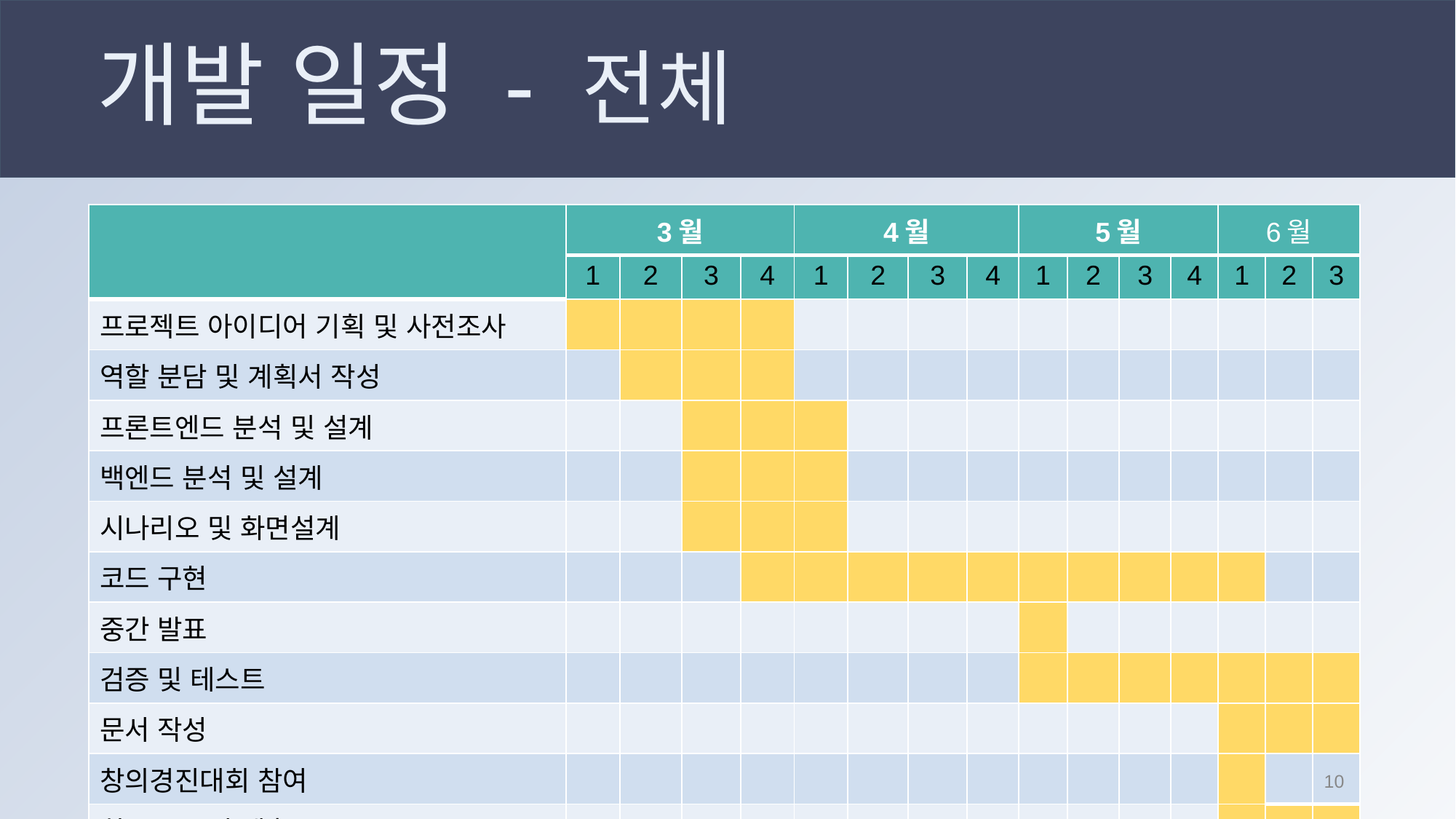

# 개발 일정 - 전체
|  | 3월 |  |  |  | 4월 |  |  |  | 5월 |  |  |  | 6월 |  |  |
| --- | --- | --- | --- | --- | --- | --- | --- | --- | --- | --- | --- | --- | --- | --- | --- |
|  | 1 | 2 | 3 | 4 | 1 | 2 | 3 | 4 | 1 | 2 | 3 | 4 | 1 | 2 | 3 |
| 프로젝트 아이디어 기획 및 사전조사 |  |  |  |  |  |  |  |  |  |  |  |  |  |  |  |
| 역할 분담 및 계획서 작성 |  |  |  |  |  |  |  |  |  |  |  |  |  |  |  |
| 프론트엔드 분석 및 설계 |  |  |  |  |  |  |  |  |  |  |  |  |  |  |  |
| 백엔드 분석 및 설계 |  |  |  |  |  |  |  |  |  |  |  |  |  |  |  |
| 시나리오 및 화면설계 |  |  |  |  |  |  |  |  |  |  |  |  |  |  |  |
| 코드 구현 |  |  |  |  |  |  |  |  |  |  |  |  |  |  |  |
| 중간 발표 |  |  |  |  |  |  |  |  |  |  |  |  |  |  |  |
| 검증 및 테스트 |  |  |  |  |  |  |  |  |  |  |  |  |  |  |  |
| 문서 작성 |  |  |  |  |  |  |  |  |  |  |  |  |  |  |  |
| 창의경진대회 참여 |  |  |  |  |  |  |  |  |  |  |  |  |  |  |  |
| 최종 보고서 제출 |  |  |  |  |  |  |  |  |  |  |  |  |  |  |  |
10